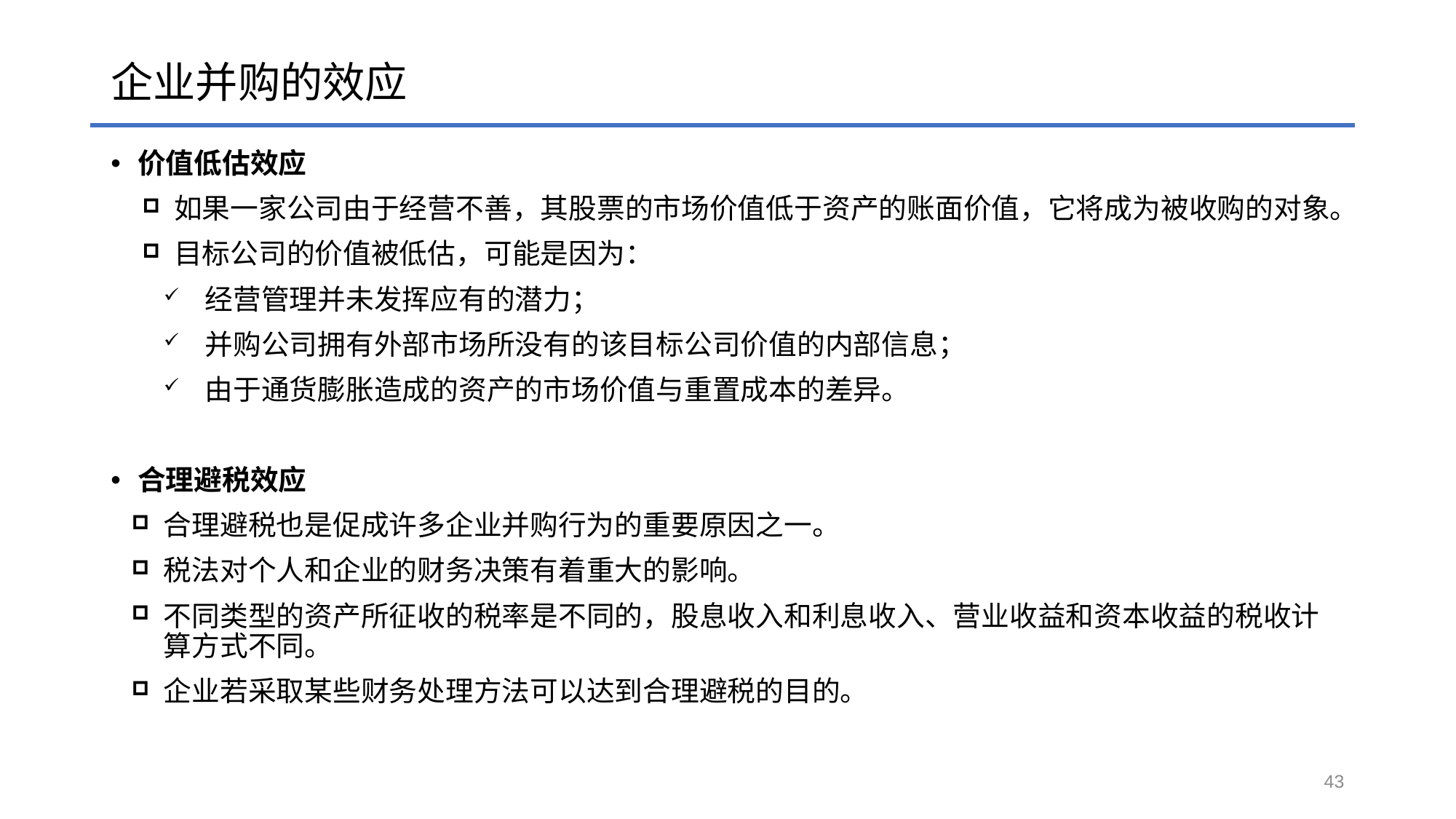

# 企业并购的效应
价值低估效应
如果一家公司由于经营不善，其股票的市场价值低于资产的账面价值，它将成为被收购的对象。
目标公司的价值被低估，可能是因为：
经营管理并未发挥应有的潜力；
并购公司拥有外部市场所没有的该目标公司价值的内部信息；
由于通货膨胀造成的资产的市场价值与重置成本的差异。

合理避税效应
合理避税也是促成许多企业并购行为的重要原因之一。
税法对个人和企业的财务决策有着重大的影响。
不同类型的资产所征收的税率是不同的，股息收入和利息收入、营业收益和资本收益的税收计算方式不同。
企业若采取某些财务处理方法可以达到合理避税的目的。

43